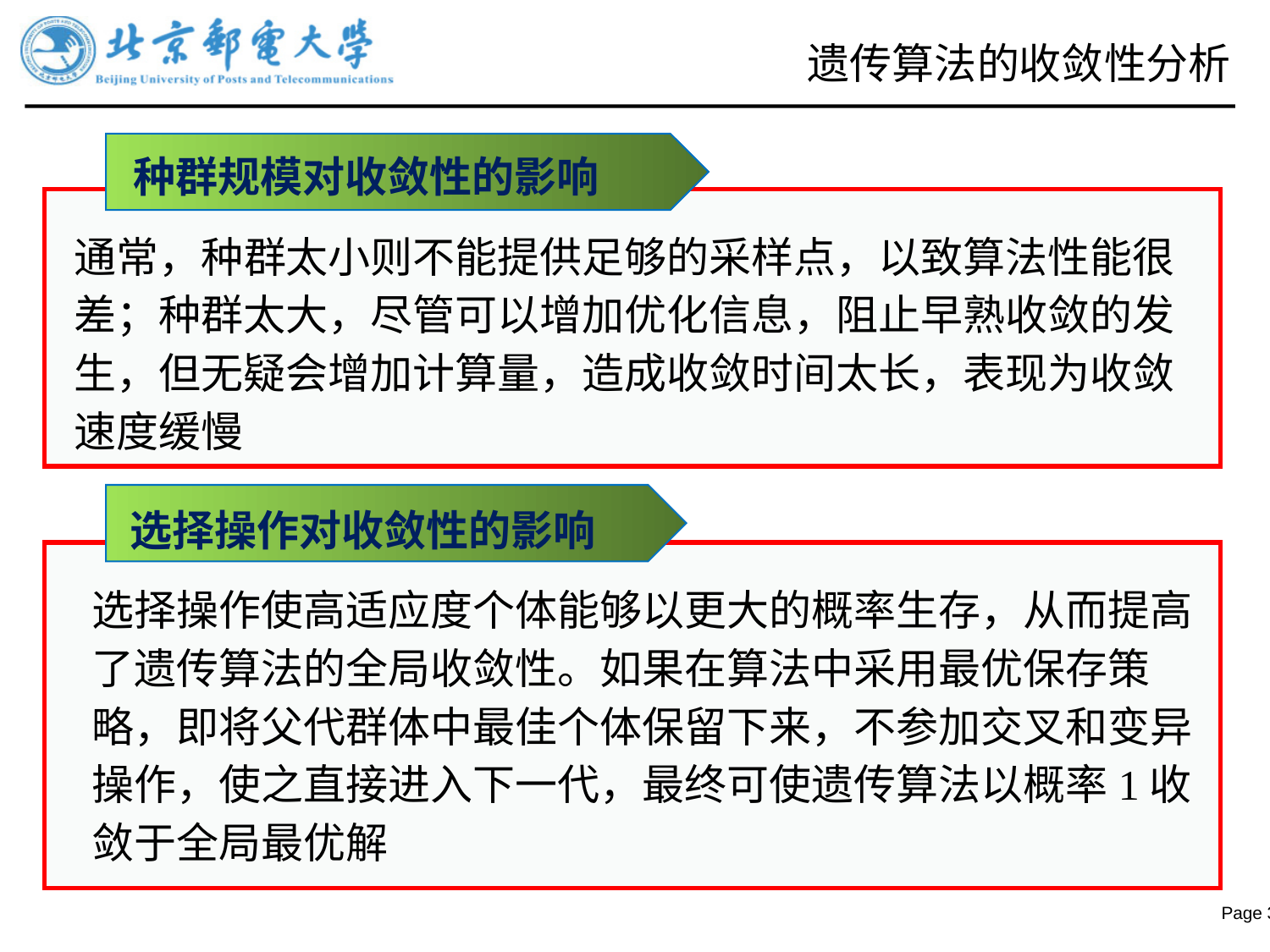

# 遗传算法的收敛性分析

种群规模对收敛性的影响

通常，种群太小则不能提供足够的采样点，以致算法性能很差；种群太大，尽管可以增加优化信息，阻止早熟收敛的发生，但无疑会增加计算量，造成收敛时间太长，表现为收敛速度缓慢

选择操作对收敛性的影响

选择操作使高适应度个体能够以更大的概率生存，从而提高了遗传算法的全局收敛性。如果在算法中采用最优保存策略，即将父代群体中最佳个体保留下来，不参加交叉和变异操作，使之直接进入下一代，最终可使遗传算法以概率1收敛于全局最优解